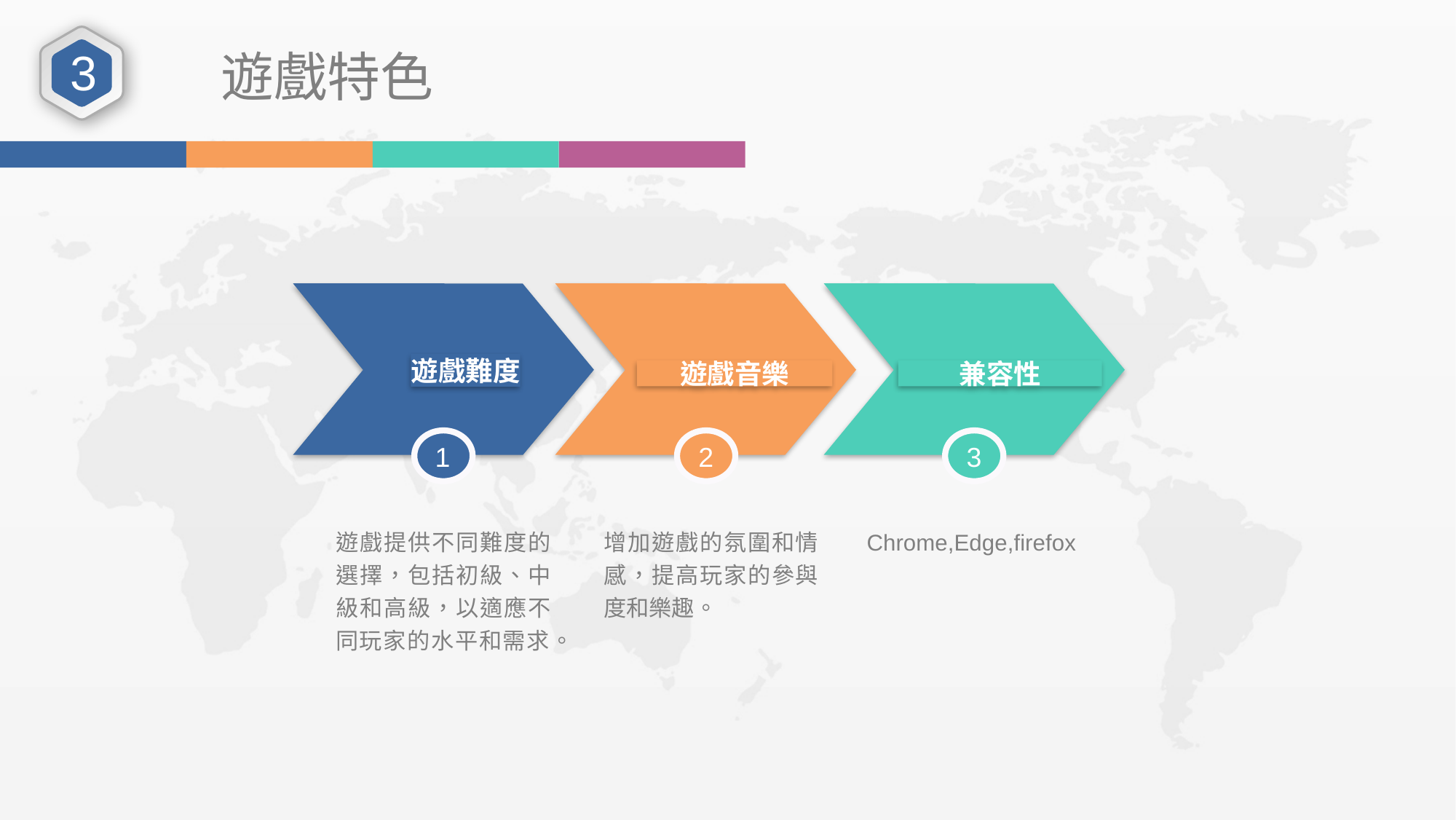

3

遊戲特色

遊戲難度

遊戲音樂

兼容性

1

2

3
遊戲提供不同難度的選擇，包括初級、中級和高級，以適應不同玩家的水平和需求。
增加遊戲的氛圍和情感，提高玩家的參與度和樂趣。
Chrome,Edge,firefox